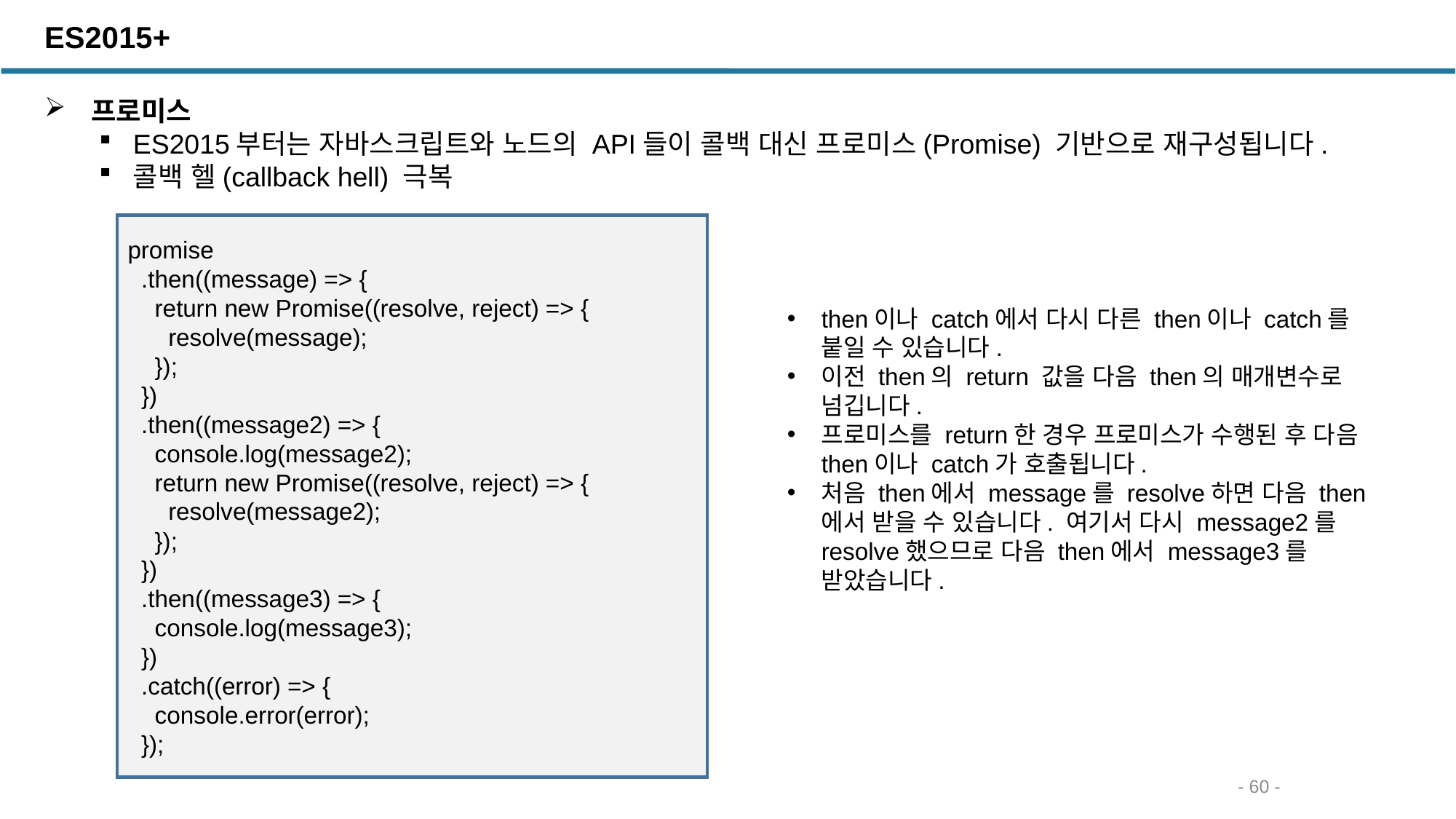

ES2015+
 프로미스
ES2015부터는 자바스크립트와 노드의 API들이 콜백 대신 프로미스(Promise) 기반으로 재구성됩니다.
콜백 헬(callback hell) 극복
promise
  .then((message) => {
    return new Promise((resolve, reject) => {
      resolve(message);
    });
  })
  .then((message2) => {
    console.log(message2);
    return new Promise((resolve, reject) => {
      resolve(message2);
    });
  })
  .then((message3) => {
    console.log(message3);
  })
  .catch((error) => {
    console.error(error);
  });
then이나 catch에서 다시 다른 then이나 catch를 붙일 수 있습니다.
이전 then의 return 값을 다음 then의 매개변수로 넘깁니다.
프로미스를 return한 경우 프로미스가 수행된 후 다음 then이나 catch가 호출됩니다.
처음 then에서 message를 resolve하면 다음 then에서 받을 수 있습니다. 여기서 다시 message2를 resolve했으므로 다음 then에서 message3를 받았습니다.
- 60 -